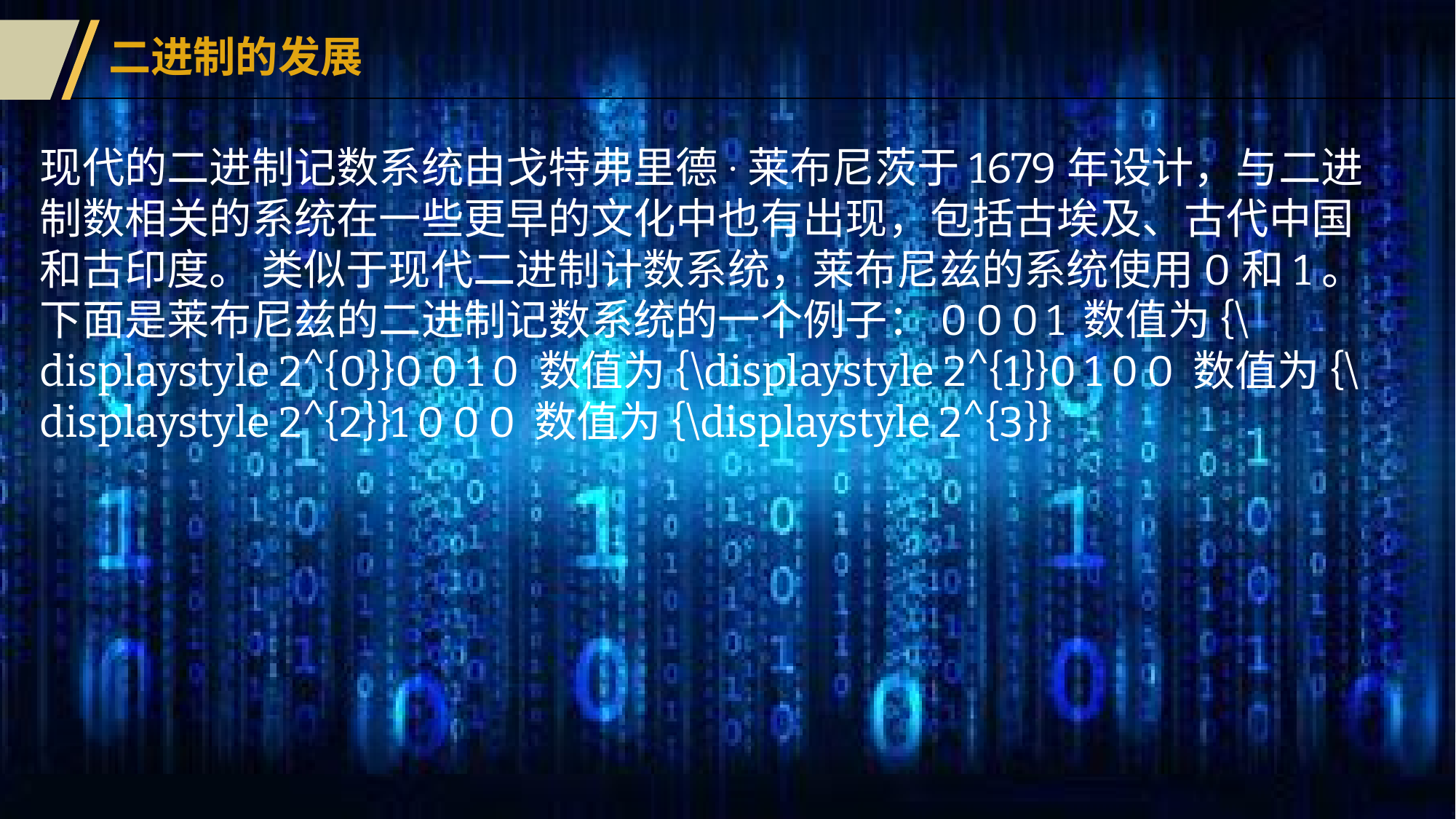

二进制的发展
现代的二进制记数系统由戈特弗里德·莱布尼茨于1679年设计，与二进制数相关的系统在一些更早的文化中也有出现，包括古埃及、古代中国和古印度。​ 类似于现代二进制计数系统，莱布尼兹的系统使用0和1。下面是莱布尼兹的二进制记数系统的一个例子：0 0 0 1 数值为{\displaystyle 2^{0}}0 0 1 0 数值为{\displaystyle 2^{1}}0 1 0 0 数值为{\displaystyle 2^{2}}1 0 0 0 数值为{\displaystyle 2^{3}}